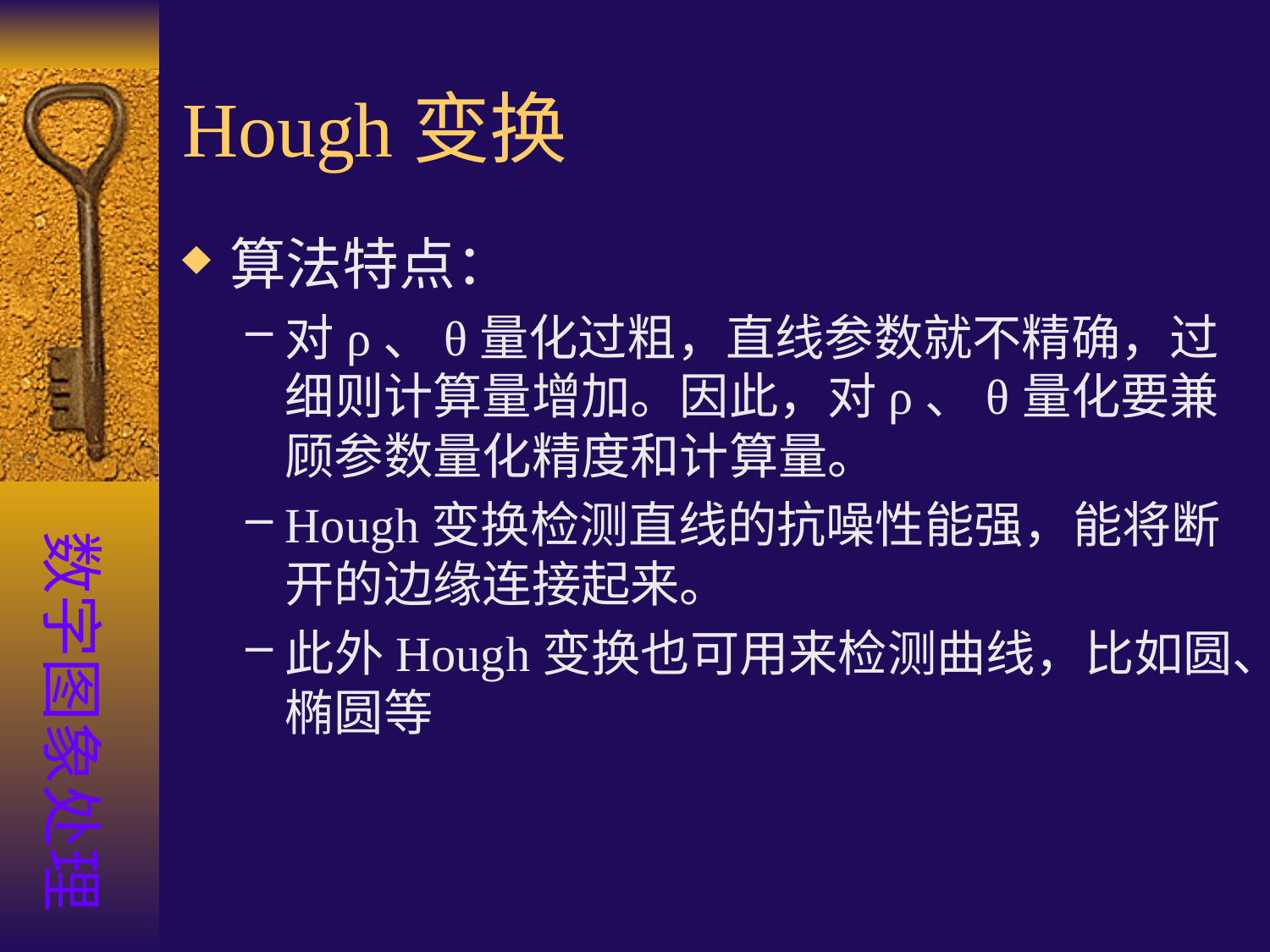

# Hough变换
算法特点：
对ρ、θ量化过粗，直线参数就不精确，过细则计算量增加。因此，对ρ、θ量化要兼顾参数量化精度和计算量。
Hough变换检测直线的抗噪性能强，能将断开的边缘连接起来。
此外Hough变换也可用来检测曲线，比如圆、椭圆等
数字图象处理